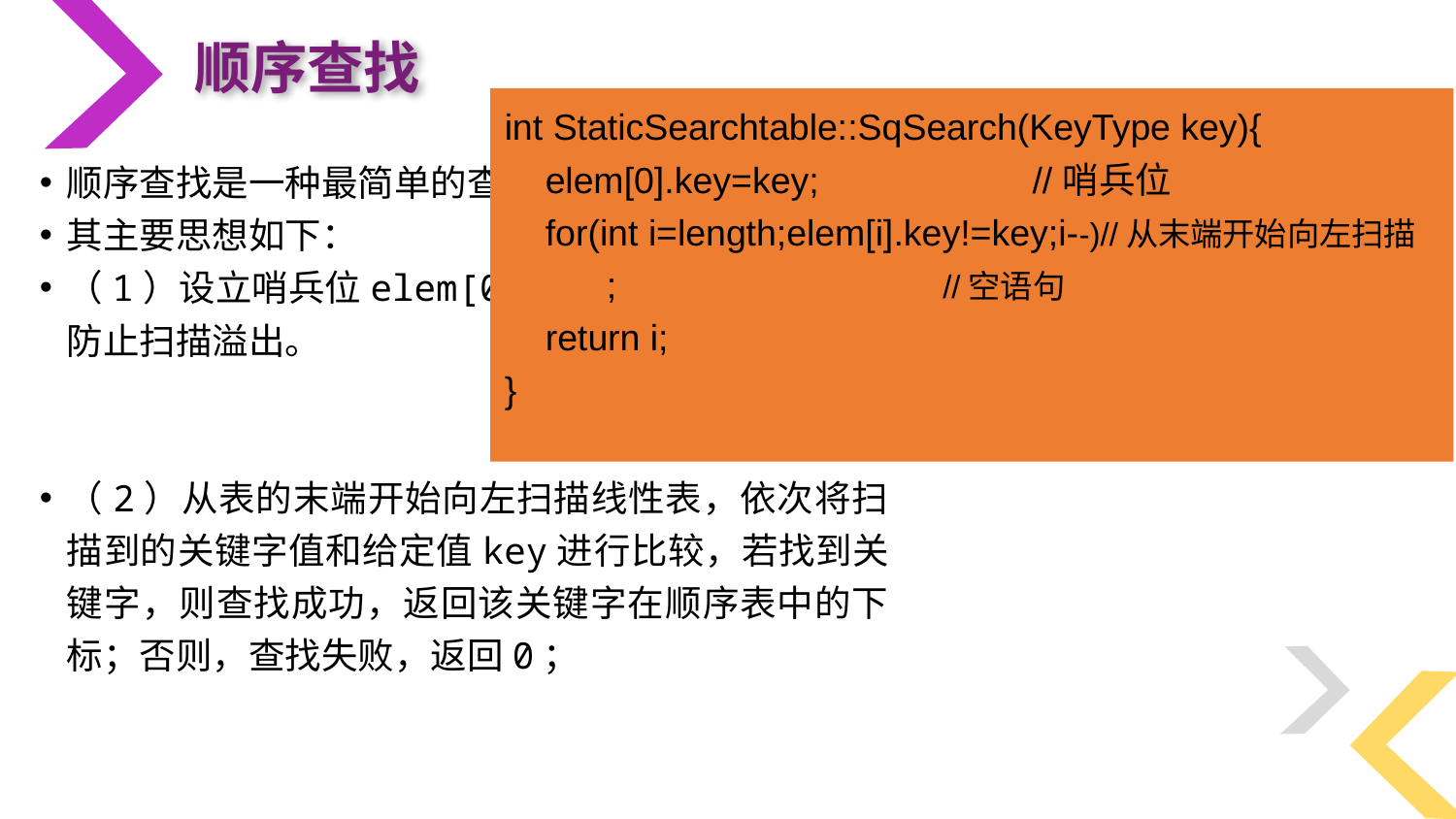

顺序查找
int StaticSearchtable::SqSearch(KeyType key){
    elem[0].key=key;                     //哨兵位
    for(int i=length;elem[i].key!=key;i--)//从末端开始向左扫描
          ;                                //空语句
    return i;
}

顺序查找是一种最简单的查找方法。
其主要思想如下：
（1）设立哨兵位elem[0].key=key，其作用是防止扫描溢出。

（2）从表的末端开始向左扫描线性表，依次将扫描到的关键字值和给定值key进行比较，若找到关键字，则查找成功，返回该关键字在顺序表中的下标；否则，查找失败，返回0；